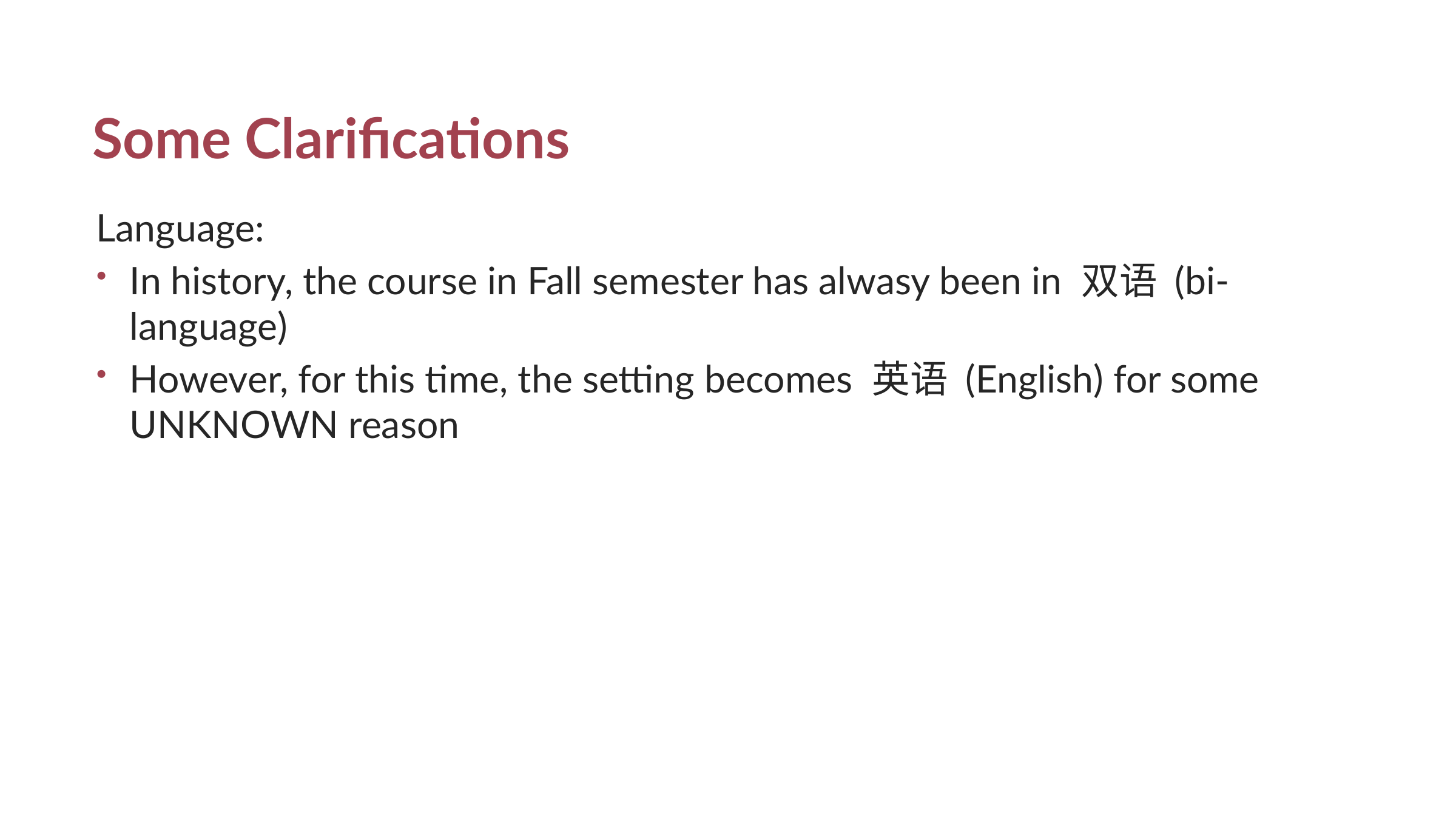

# Some Clarifications
Language:
In history, the course in Fall semester has alwasy been in 双语 (bi-language)
However, for this time, the setting becomes 英语 (English) for some UNKNOWN reason